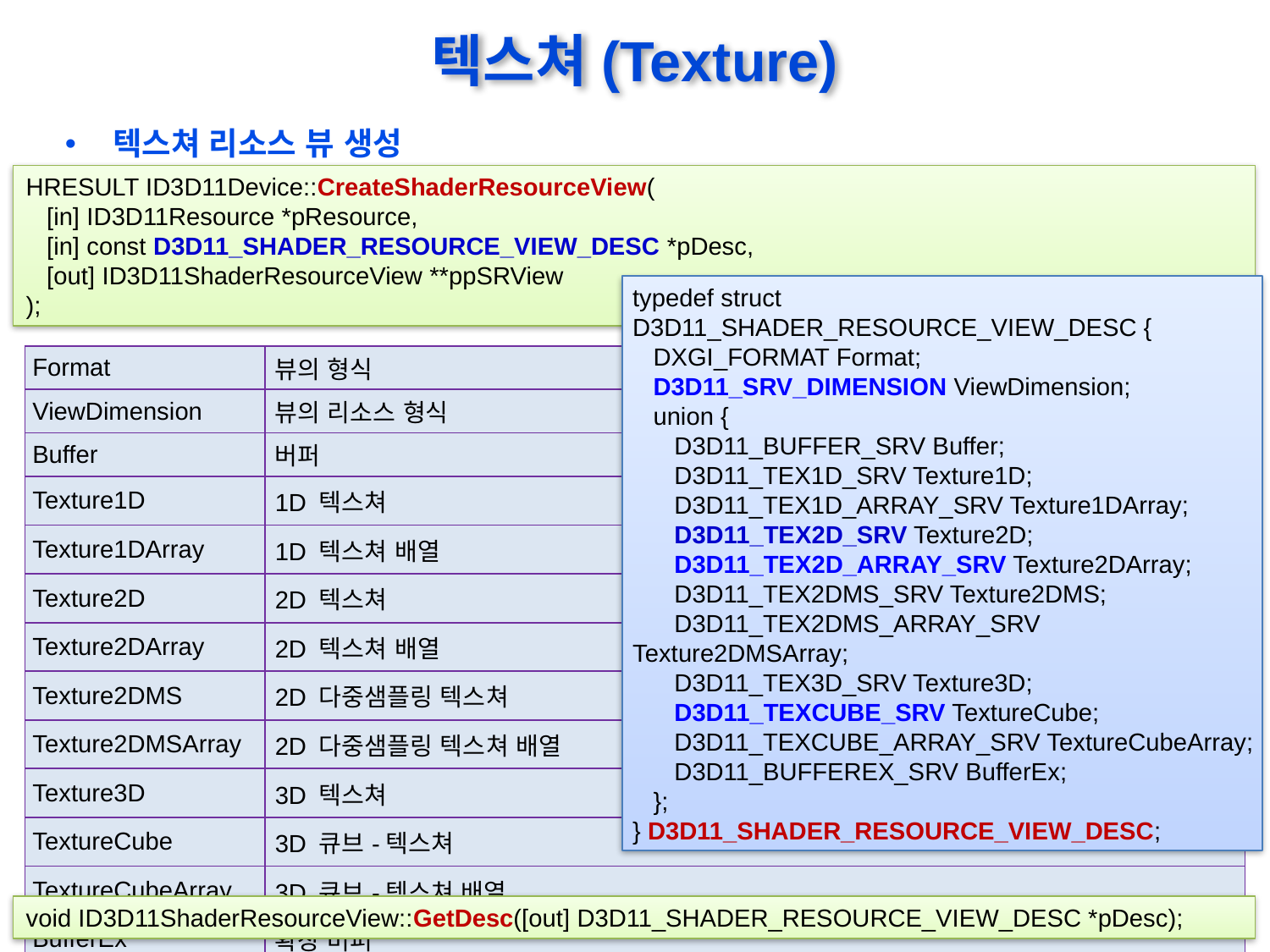

# 텍스쳐(Texture)
텍스쳐 리소스 뷰 생성

HRESULT ID3D11Device::CreateShaderResourceView(
   [in] ID3D11Resource *pResource,
   [in] const D3D11_SHADER_RESOURCE_VIEW_DESC *pDesc,
   [out] ID3D11ShaderResourceView **ppSRView
);
typedef struct D3D11_SHADER_RESOURCE_VIEW_DESC {
   DXGI_FORMAT Format;
   D3D11_SRV_DIMENSION ViewDimension;
   union {
      D3D11_BUFFER_SRV Buffer;
      D3D11_TEX1D_SRV Texture1D;
      D3D11_TEX1D_ARRAY_SRV Texture1DArray;
      D3D11_TEX2D_SRV Texture2D;
      D3D11_TEX2D_ARRAY_SRV Texture2DArray;
      D3D11_TEX2DMS_SRV Texture2DMS;
      D3D11_TEX2DMS_ARRAY_SRV Texture2DMSArray;
      D3D11_TEX3D_SRV Texture3D;
      D3D11_TEXCUBE_SRV TextureCube;
      D3D11_TEXCUBE_ARRAY_SRV TextureCubeArray;
      D3D11_BUFFEREX_SRV BufferEx;
   };
} D3D11_SHADER_RESOURCE_VIEW_DESC;
| Format | 뷰의 형식 |
| --- | --- |
| ViewDimension | 뷰의 리소스 형식 |
| Buffer | 버퍼 |
| Texture1D | 1D 텍스쳐 |
| Texture1DArray | 1D 텍스쳐 배열 |
| Texture2D | 2D 텍스쳐 |
| Texture2DArray | 2D 텍스쳐 배열 |
| Texture2DMS | 2D 다중샘플링 텍스쳐 |
| Texture2DMSArray | 2D 다중샘플링 텍스쳐 배열 |
| Texture3D | 3D 텍스쳐 |
| TextureCube | 3D 큐브-텍스쳐 |
| TextureCubeArray | 3D 큐브-텍스쳐 배열 |
| BufferEx | 확장 버퍼 |
void ID3D11ShaderResourceView::GetDesc([out] D3D11_SHADER_RESOURCE_VIEW_DESC *pDesc);